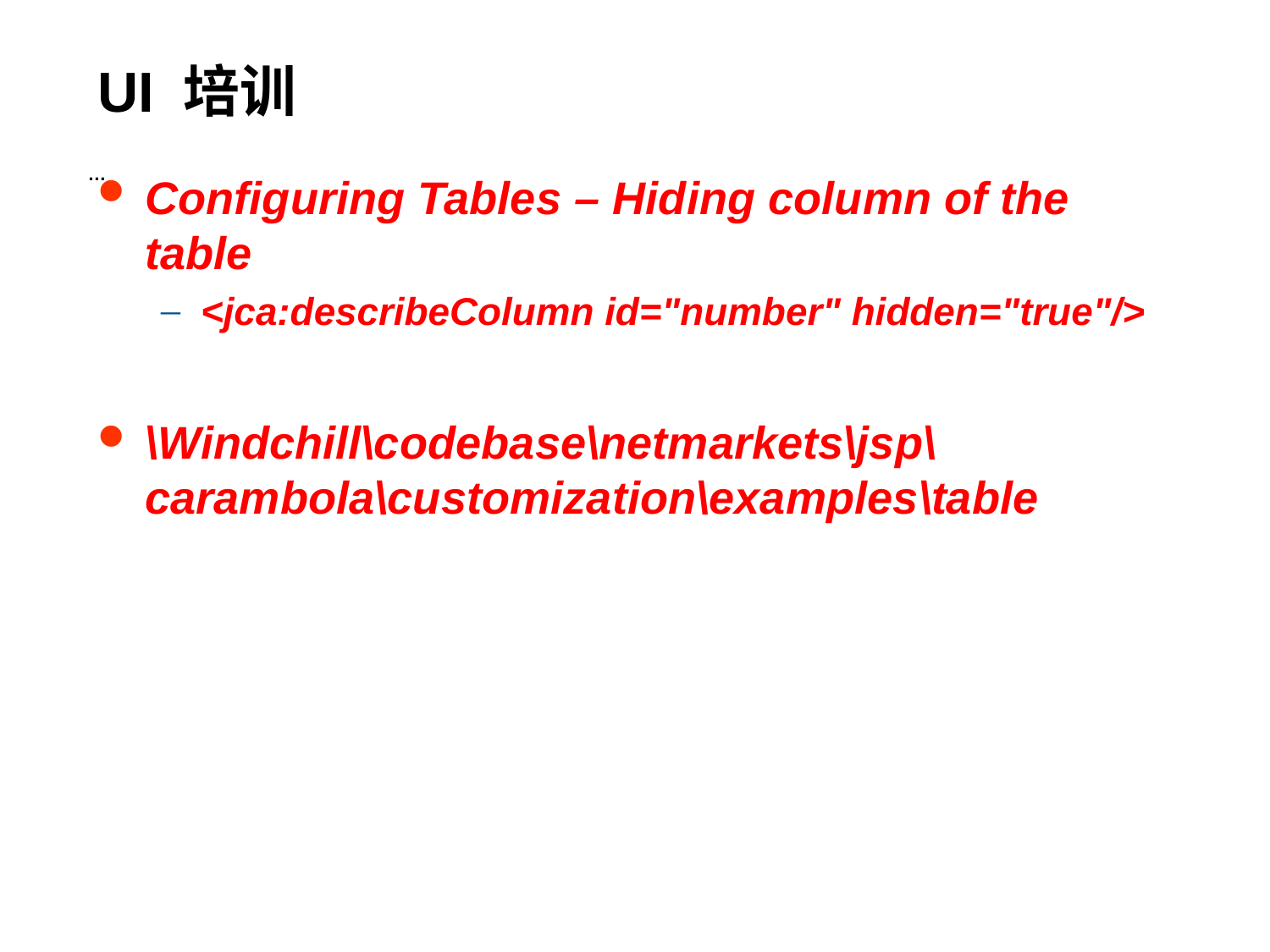

# UI 培训
…

Configuring Tables – Hiding column of the table
<jca:describeColumn id="number" hidden="true"/>

\Windchill\codebase\netmarkets\jsp\carambola\customization\examples\table